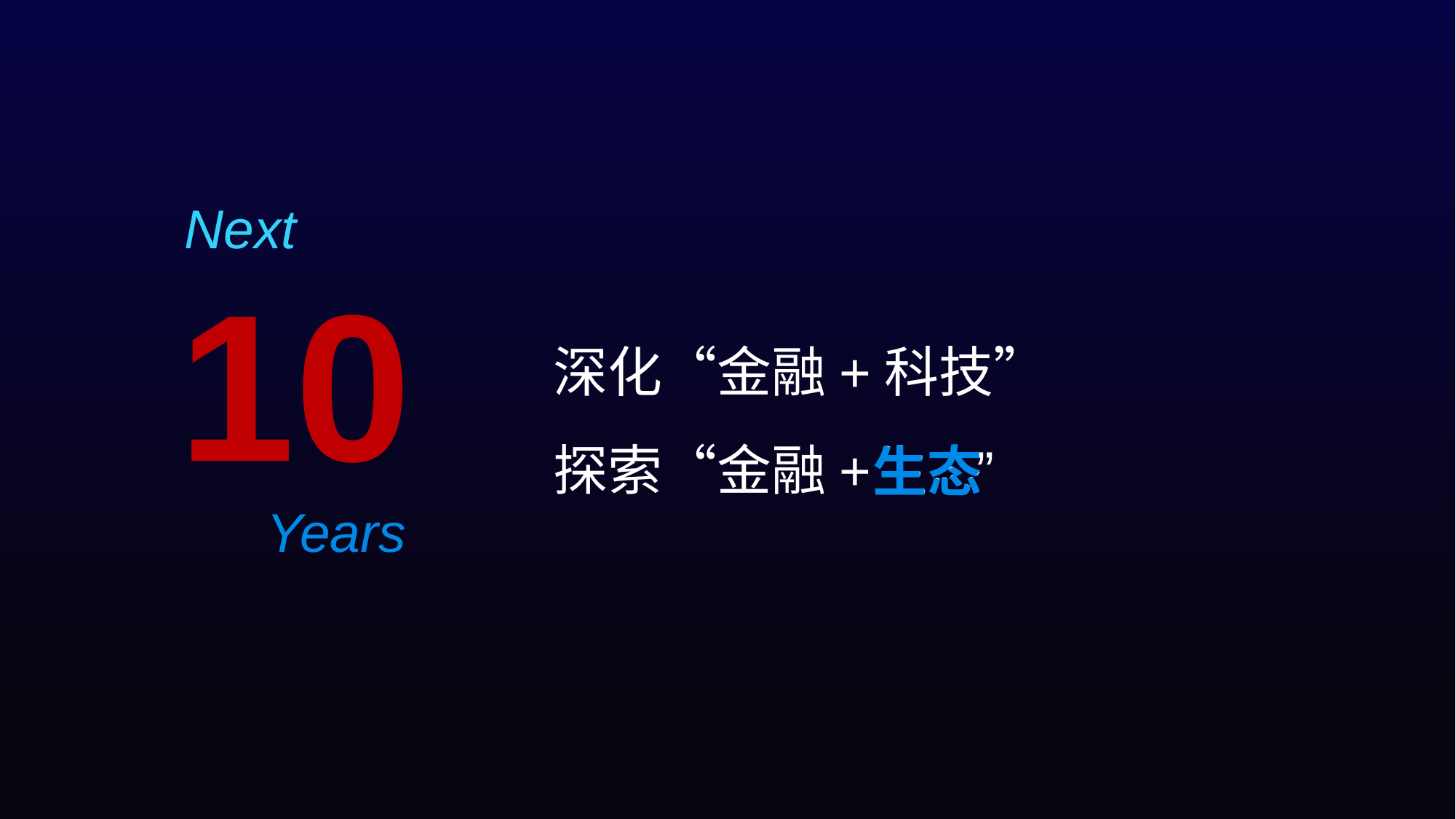

Next
10
深化“金融+科技”
探索“金融+       ”
生态
生态
Years